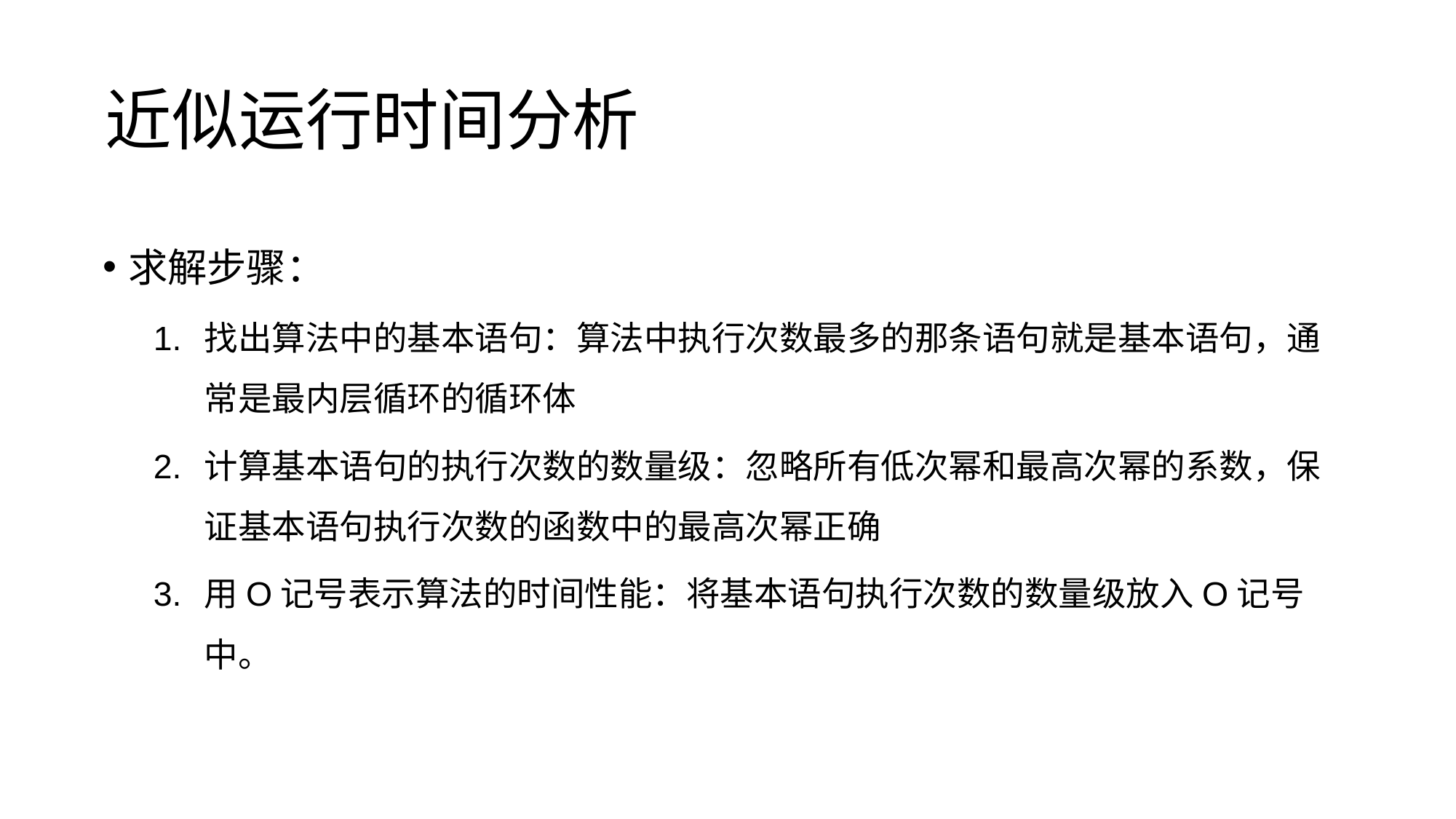

近似运行时间分析
求解步骤：
找出算法中的基本语句：算法中执行次数最多的那条语句就是基本语句，通常是最内层循环的循环体
计算基本语句的执行次数的数量级：忽略所有低次幂和最高次幂的系数，保证基本语句执行次数的函数中的最高次幂正确
用Ο记号表示算法的时间性能：将基本语句执行次数的数量级放入Ο记号中。